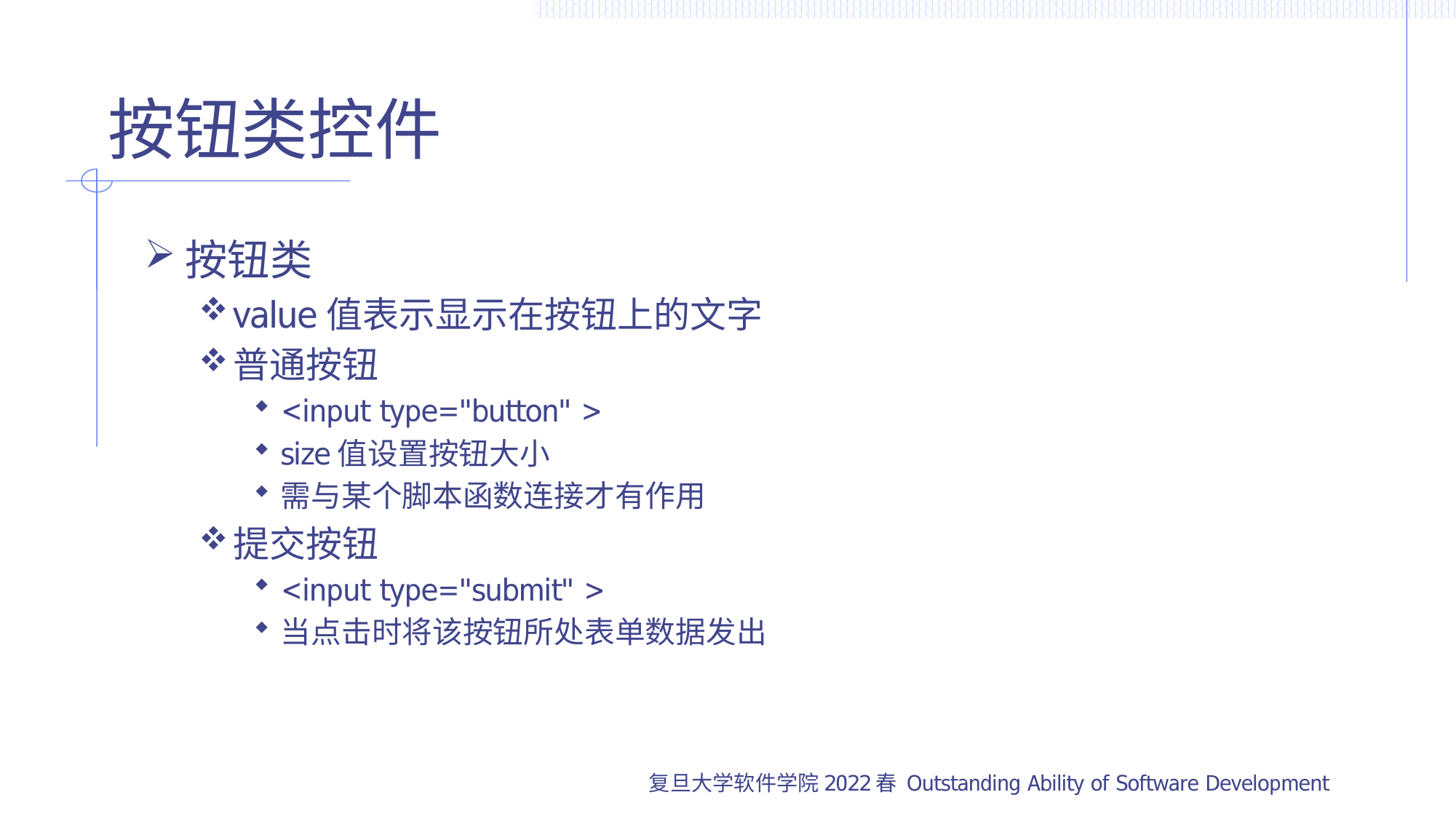

# 按钮类控件
按钮类
value值表示显示在按钮上的文字
普通按钮
<input type="button" >
size值设置按钮大小
需与某个脚本函数连接才有作用
提交按钮
<input type="submit" >
当点击时将该按钮所处表单数据发出